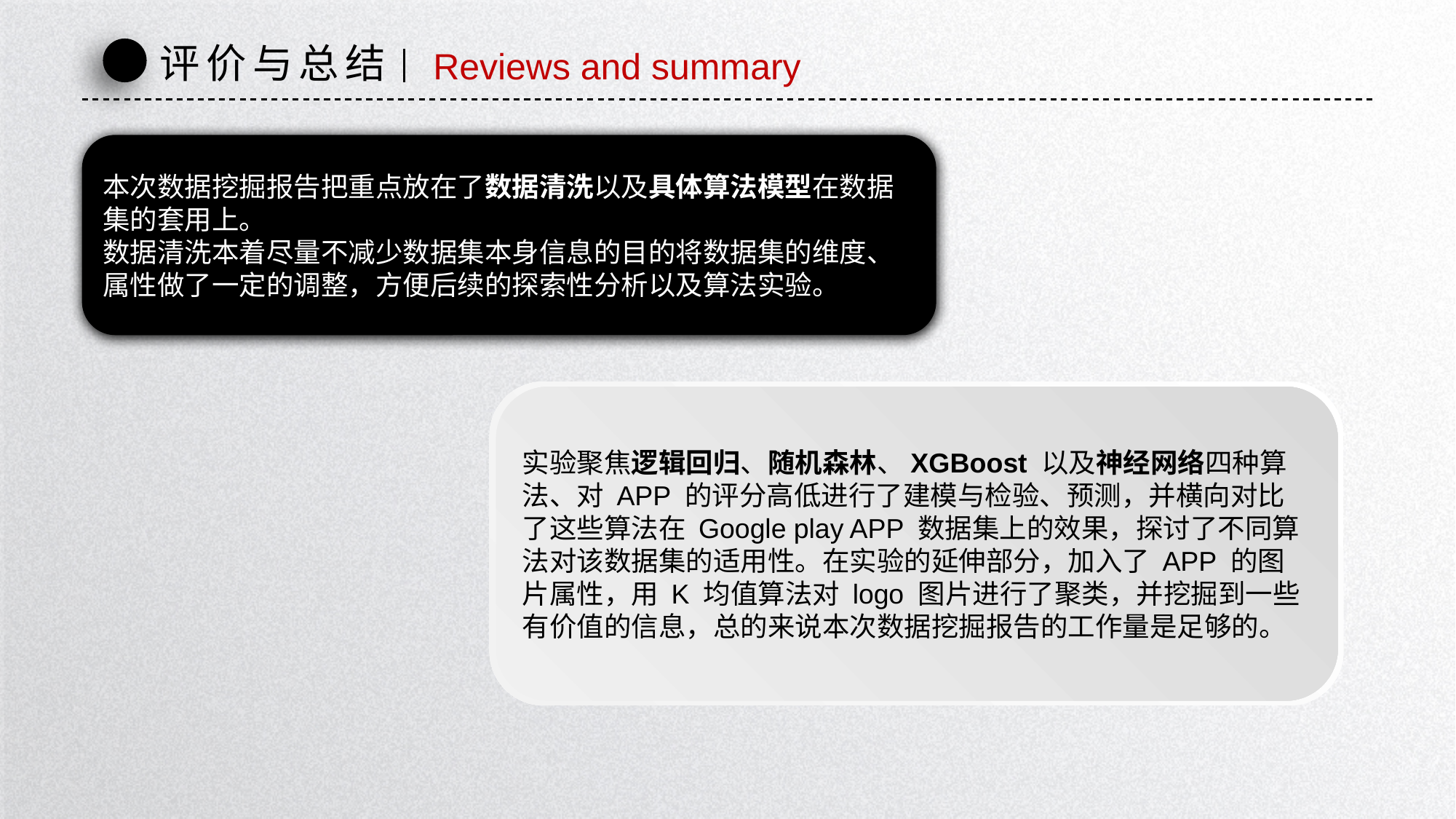

评价与总结
Reviews and summary

本次数据挖掘报告把重点放在了数据清洗以及具体算法模型在数据集的套用上。
数据清洗本着尽量不减少数据集本身信息的目的将数据集的维度、属性做了一定的调整，方便后续的探索性分析以及算法实验。

实验聚焦逻辑回归、随机森林、XGBoost 以及神经网络四种算法、对 APP 的评分高低进行了建模与检验、预测，并横向对比了这些算法在 Google play APP 数据集上的效果，探讨了不同算法对该数据集的适用性。在实验的延伸部分，加入了 APP 的图片属性，用 K 均值算法对 logo 图片进行了聚类，并挖掘到一些有价值的信息，总的来说本次数据挖掘报告的工作量是足够的。
延时符